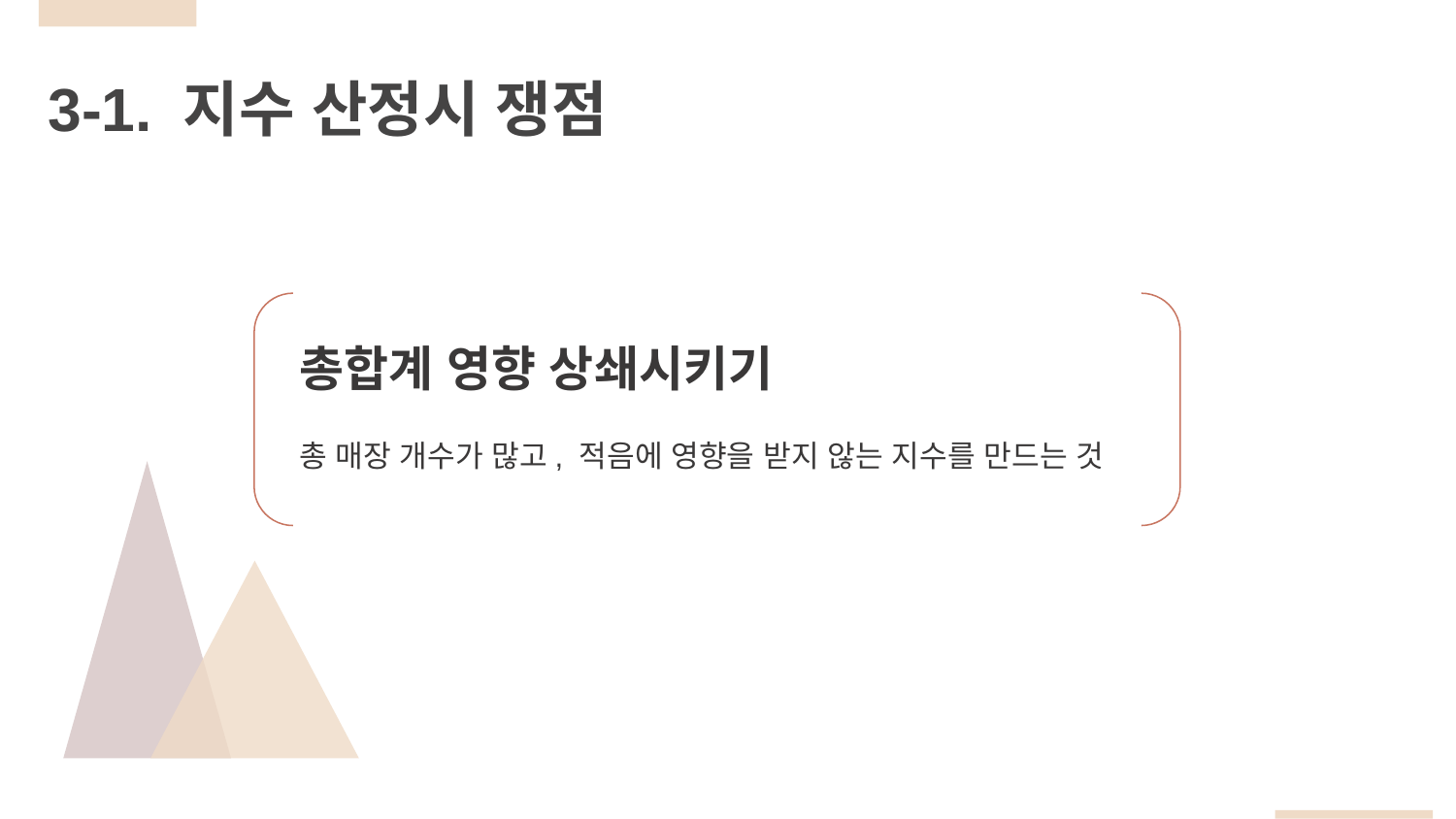

3-1. 지수 산정시 쟁점

총합계 영향 상쇄시키기
총 매장 개수가 많고, 적음에 영향을 받지 않는 지수를 만드는 것